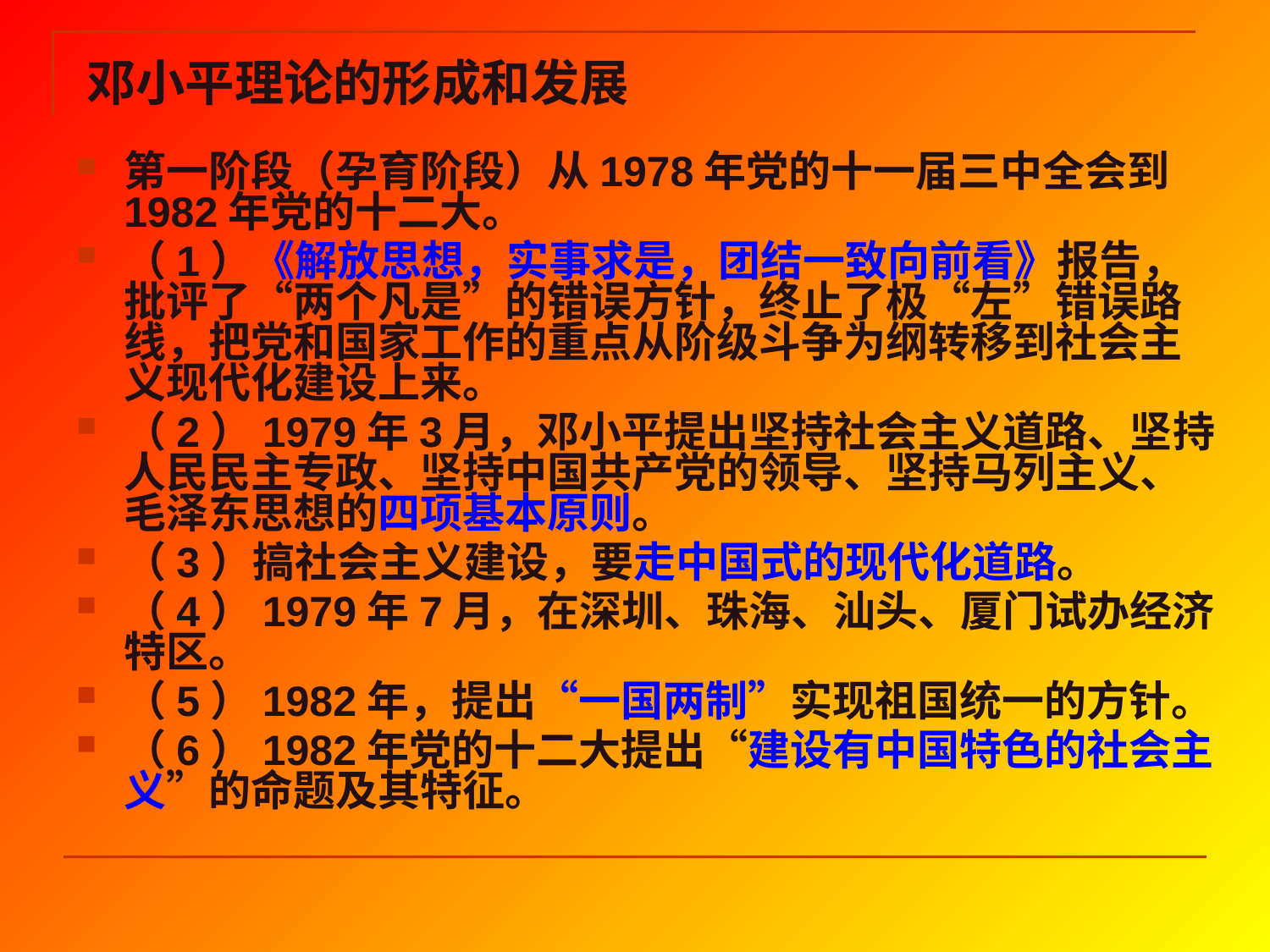

邓小平理论的形成和发展
第一阶段（孕育阶段）从1978年党的十一届三中全会到1982年党的十二大。
（1）《解放思想，实事求是，团结一致向前看》报告，批评了“两个凡是”的错误方针，终止了极“左”错误路线，把党和国家工作的重点从阶级斗争为纲转移到社会主义现代化建设上来。
（2）1979年3月，邓小平提出坚持社会主义道路、坚持人民民主专政、坚持中国共产党的领导、坚持马列主义、毛泽东思想的四项基本原则。
（3）搞社会主义建设，要走中国式的现代化道路。
（4）1979年7月，在深圳、珠海、汕头、厦门试办经济特区。
（5）1982年，提出“一国两制”实现祖国统一的方针。
（6）1982年党的十二大提出“建设有中国特色的社会主义”的命题及其特征。